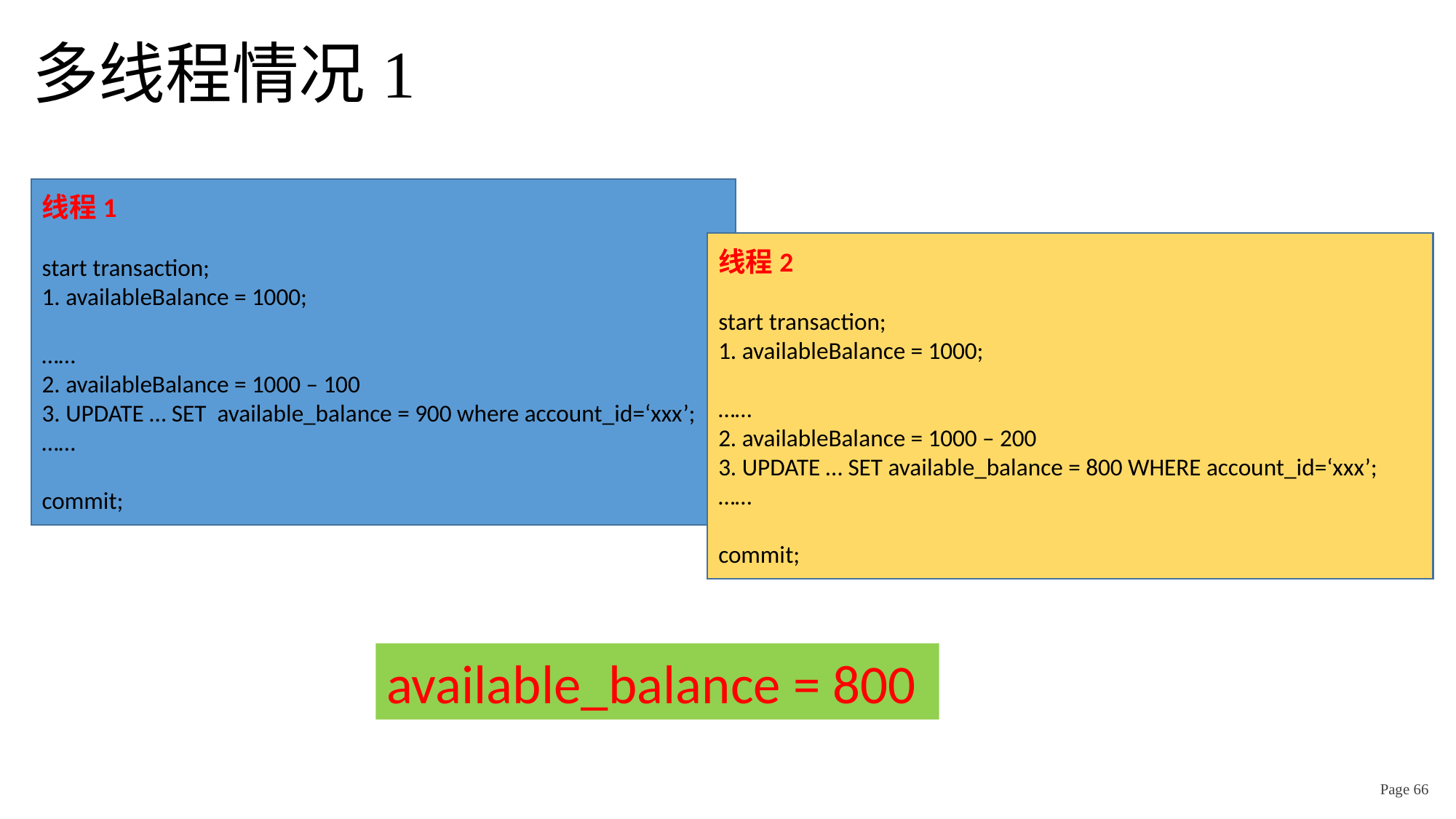

# 多线程情况1
线程1

start transaction;
1. availableBalance = 1000;

……
2. availableBalance = 1000 – 100
3. UPDATE … SET  available_balance = 900 where account_id=‘xxx’;
……

commit;
线程2

start transaction;
1. availableBalance = 1000;

……
2. availableBalance = 1000 – 200
3. UPDATE … SET available_balance = 800 WHERE account_id=‘xxx’;
……

commit;
available_balance = 800